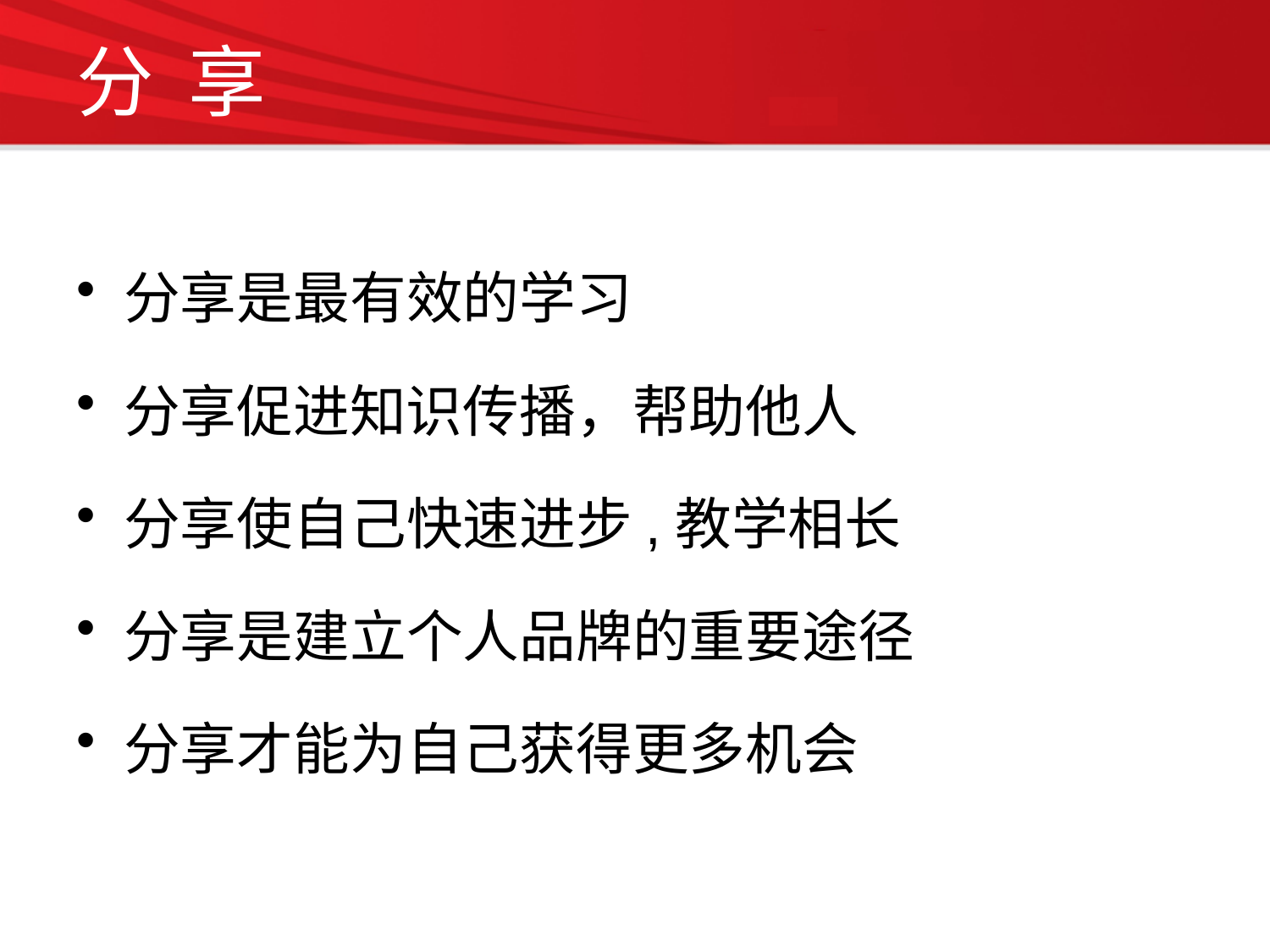

# 分  享
分享是最有效的学习
分享促进知识传播，帮助他人
分享使自己快速进步,教学相长
分享是建立个人品牌的重要途径
分享才能为自己获得更多机会